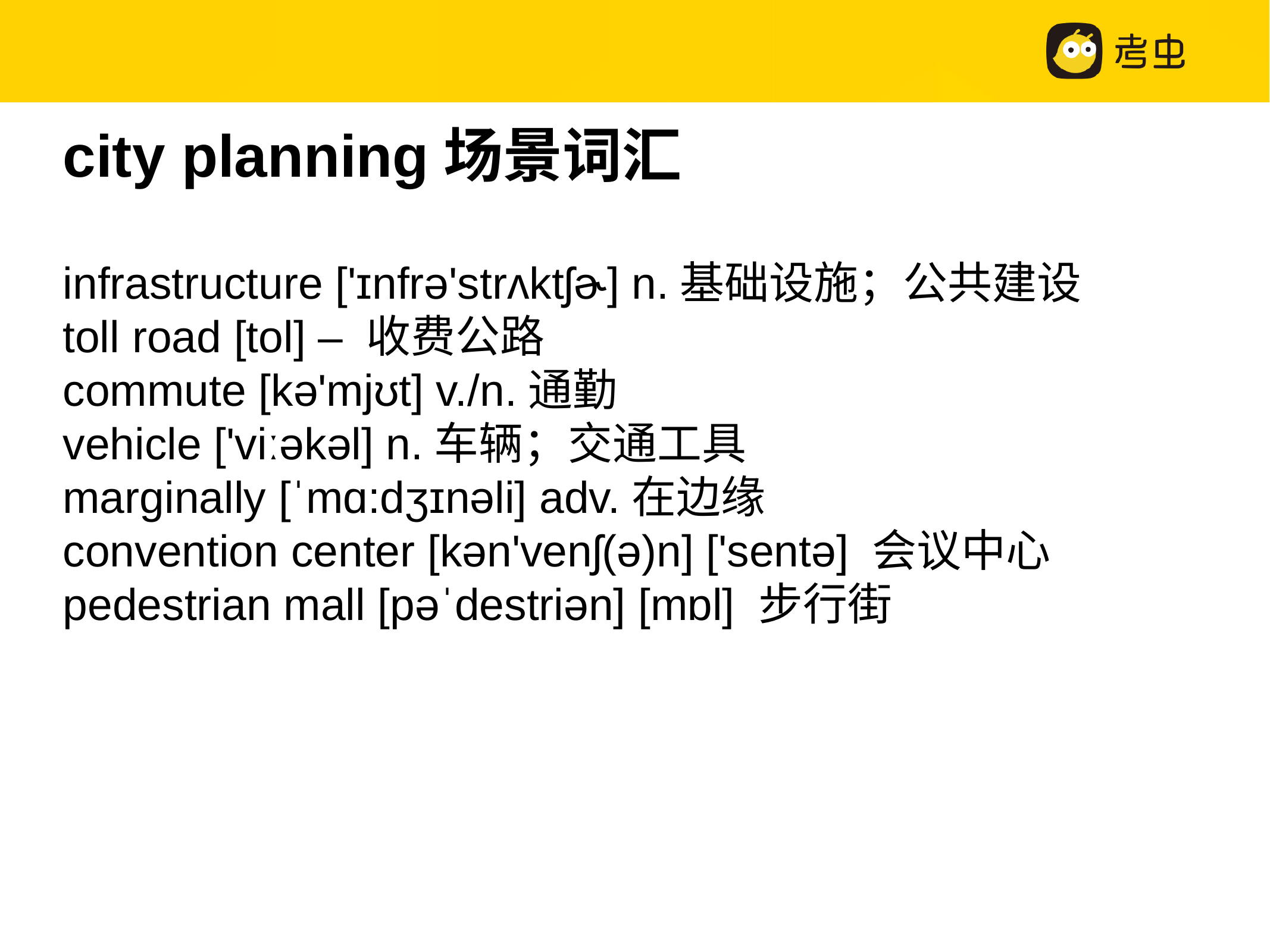

city planning场景词汇

infrastructure ['ɪnfrə'strʌktʃɚ] n.基础设施；公共建设
toll road [tol] – 收费公路
commute [kə'mjʊt] v./n.通勤
vehicle ['viːəkəl] n.车辆；交通工具
marginally [ˈmɑ:dʒɪnəli] adv.在边缘
convention center [kən'venʃ(ə)n] ['sentə] 会议中心
pedestrian mall [pəˈdestriən] [mɒl] 步行街